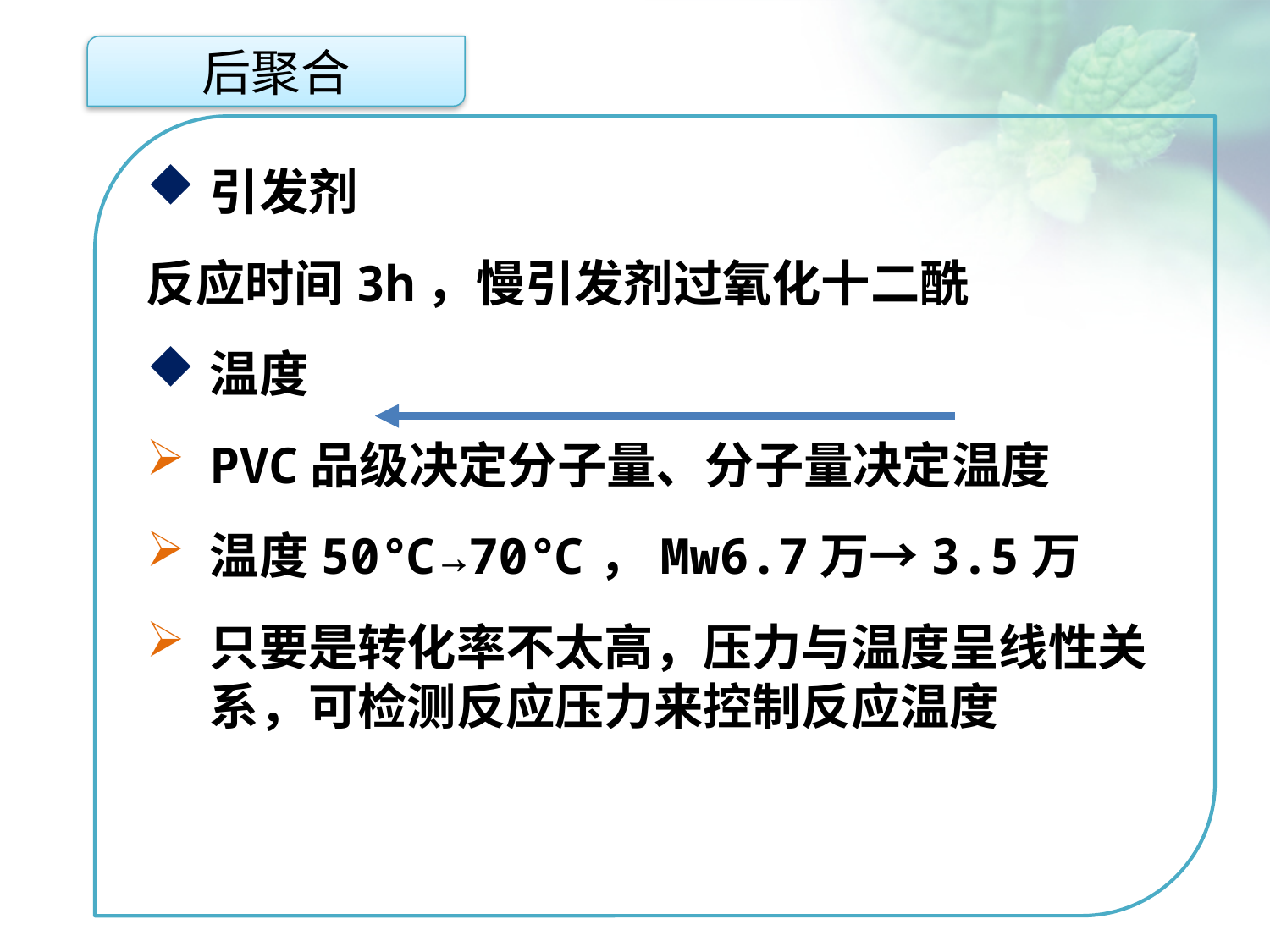

后聚合
引发剂
反应时间3h，慢引发剂过氧化十二酰
温度
PVC品级决定分子量、分子量决定温度
温度50℃→70℃，Mw6.7万→3.5万
只要是转化率不太高，压力与温度呈线性关系，可检测反应压力来控制反应温度
点击添加文本
点击添加文本
点击添加文本
点击添加文本